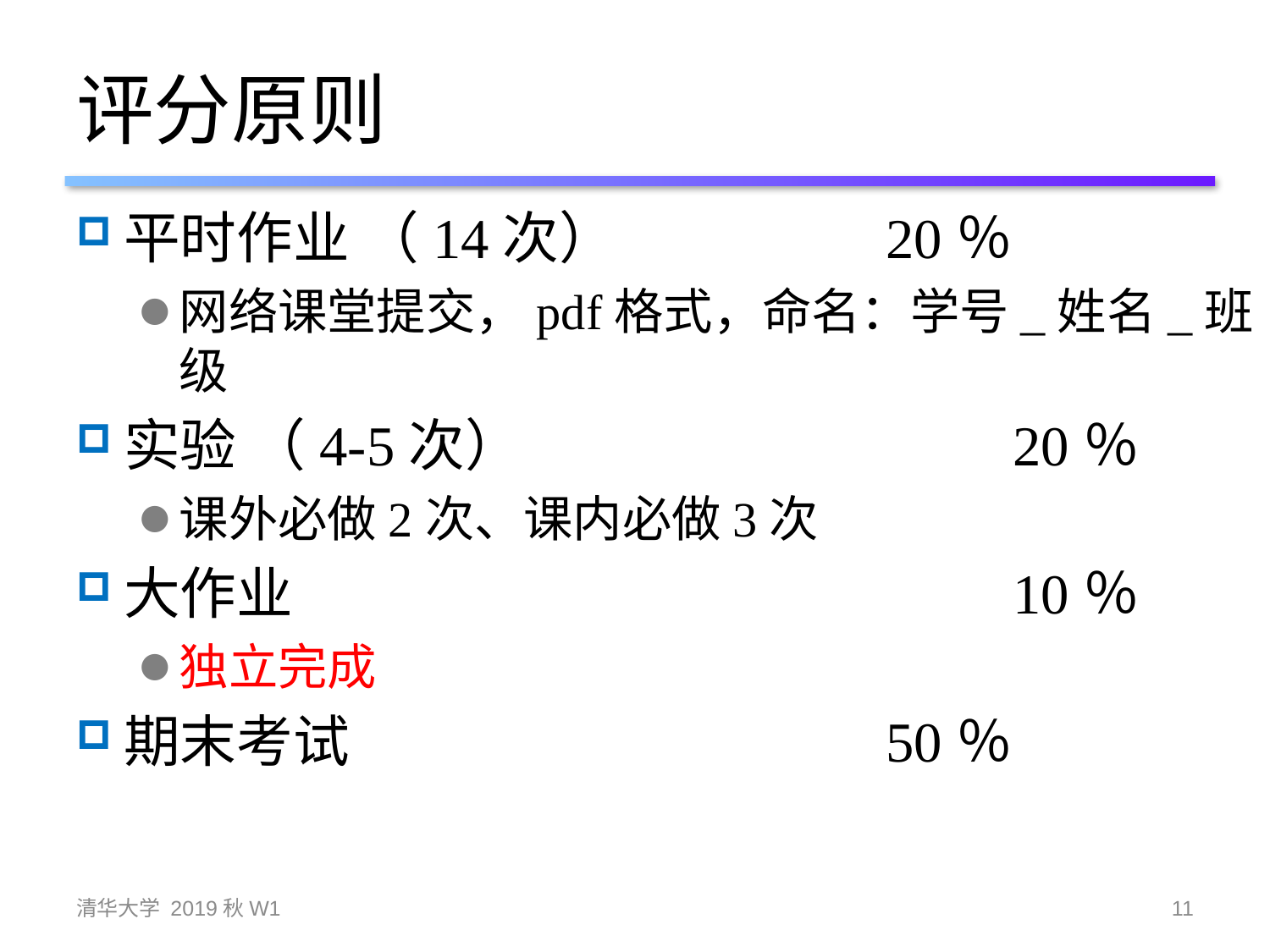

# 评分原则
平时作业 （14次）	 		20％
网络课堂提交，pdf格式，命名：学号_姓名_班级
实验 （4-5次）				20％
课外必做2次、课内必做3次
大作业 						10％
独立完成
期末考试 					50％
清华大学 2019秋W1
11